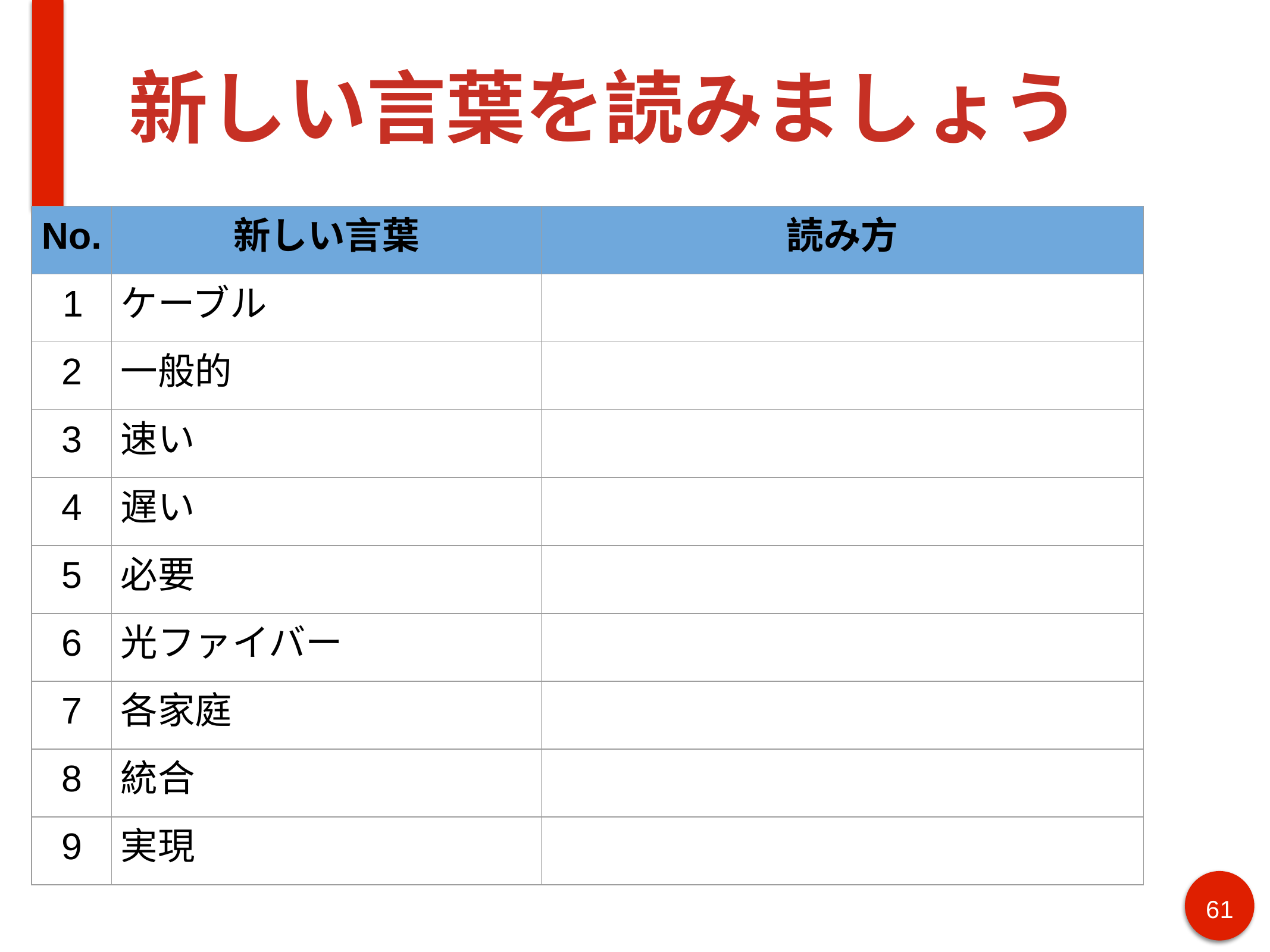

# 新しい言葉を読みましょう
| No. | 新しい言葉 | 読み方 |
| --- | --- | --- |
| 1 | ケーブル |  |
| 2 | 一般的 |  |
| 3 | 速い |  |
| 4 | 遅い |  |
| 5 | 必要 |  |
| 6 | 光ファイバー |  |
| 7 | 各家庭 |  |
| 8 | 統合 |  |
| 9 | 実現 |  |
61